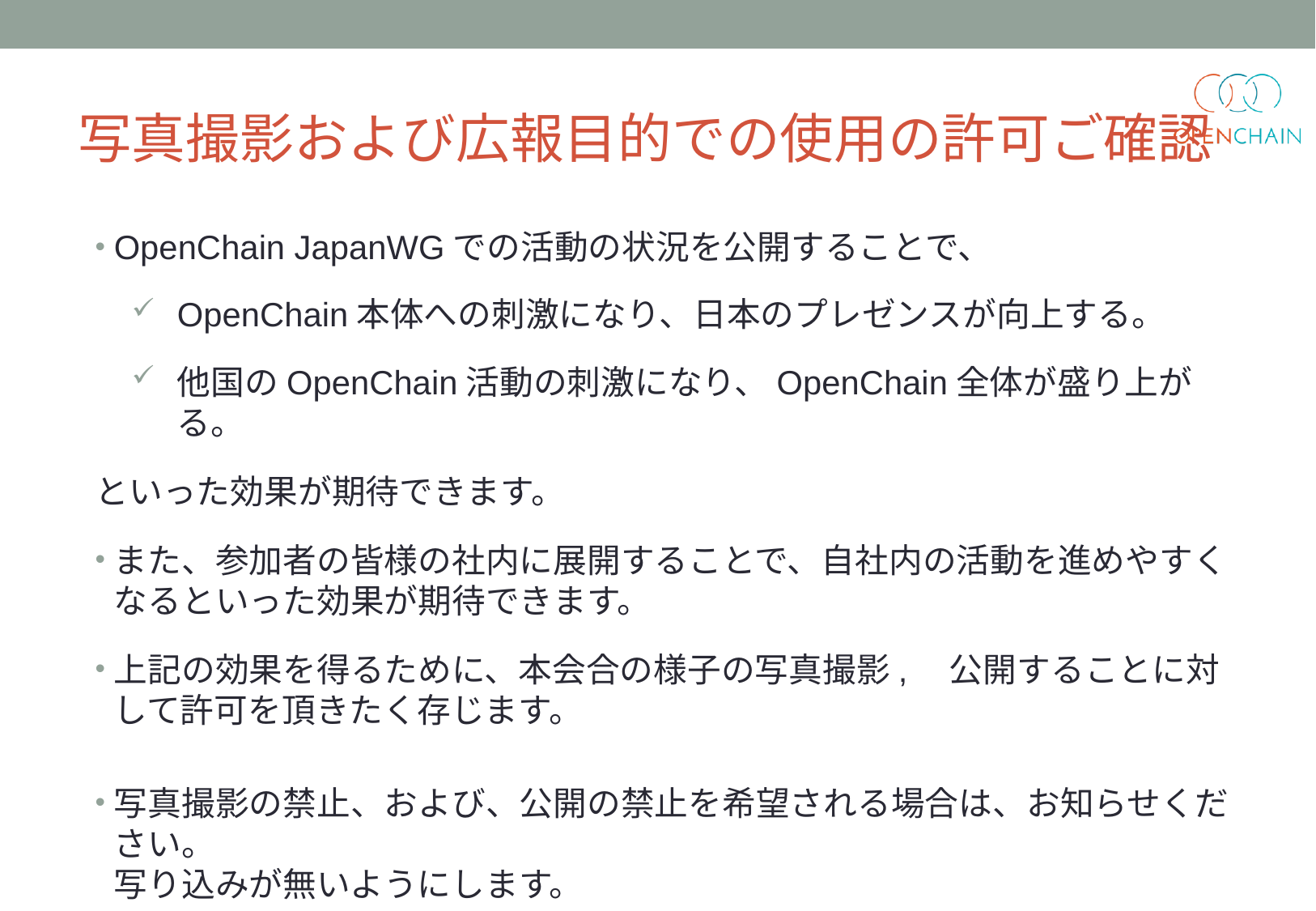

# 写真撮影および広報目的での使用の許可ご確認
OpenChain JapanWGでの活動の状況を公開することで、
OpenChain本体への刺激になり、日本のプレゼンスが向上する。
他国のOpenChain活動の刺激になり、OpenChain全体が盛り上がる。
といった効果が期待できます。
また、参加者の皆様の社内に展開することで、自社内の活動を進めやすくなるといった効果が期待できます。
上記の効果を得るために、本会合の様子の写真撮影,　公開することに対して許可を頂きたく存じます。

写真撮影の禁止、および、公開の禁止を希望される場合は、お知らせください。
写り込みが無いようにします。